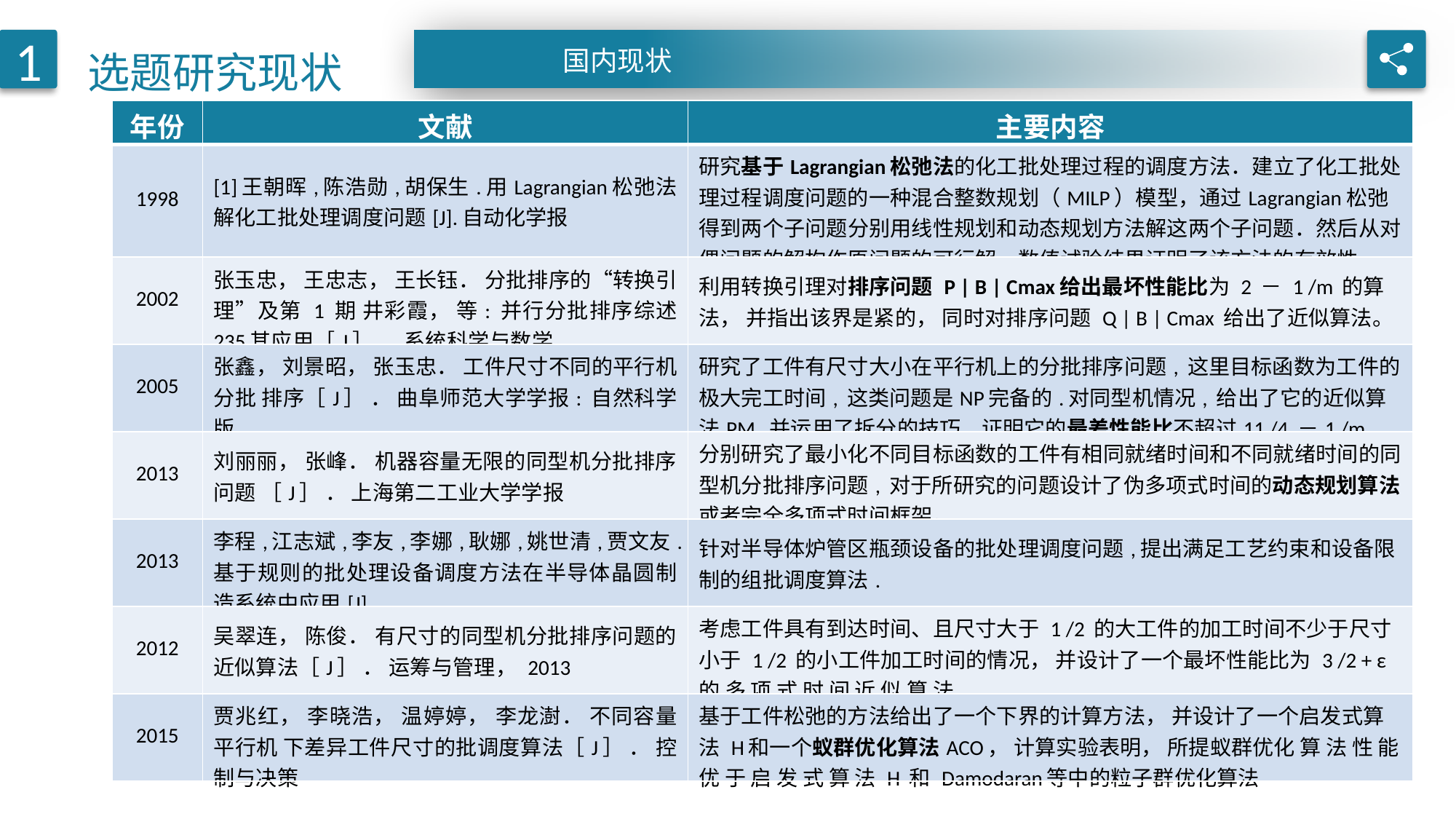

选题研究现状
1

国内现状

| 年份 | 文献 | 主要内容 |
| --- | --- | --- |
| 1998 | [1]王朝晖,陈浩勋,胡保生.用Lagrangian松弛法解化工批处理调度问题[J].自动化学报 | 研究基于Lagrangian松弛法的化工批处理过程的调度方法．建立了化工批处理过程调度问题的一种混合整数规划（MILP）模型，通过Lagrangian松弛得到两个子问题分别用线性规划和动态规划方法解这两个子问题．然后从对偶问题的解构作原问题的可行解．数值试验结果证明了该方法的有效性 |
| 2002 | 张玉忠， 王忠志， 王长钰． 分批排序的“转换引理”及第 1 期 井彩霞， 等: 并行分批排序综述 235其应用［J］ ． 系统科学与数学 | 利用转换引理对排序问题 P | B | Cmax给出最坏性能比为 2 － 1 /m 的算法， 并指出该界是紧的， 同时对排序问题 Q | B | Cmax 给出了近似算法。 |
| 2005 | 张鑫， 刘景昭， 张玉忠． 工件尺寸不同的平行机分批 排序［J］ ． 曲阜师范大学学报: 自然科学版 | 研究了工件有尺寸大小在平行机上的分批排序问题, 这里目标函数为工件的极大完工时间, 这类问题是NP完备的.对同型机情况, 给出了它的近似算法PM, 并运用了拆分的技巧, 证明它的最差性能比不超过11 /4 －1 /m |
| 2013 | 刘丽丽， 张峰． 机器容量无限的同型机分批排序问题 ［J］ ． 上海第二工业大学学报 | 分别研究了最小化不同目标函数的工件有相同就绪时间和不同就绪时间的同型机分批排序问题, 对于所研究的问题设计了伪多项式时间的动态规划算法或者完全多项式时间框架。 |
| 2013 | 李程,江志斌,李友,李娜,耿娜,姚世清,贾文友.基于规则的批处理设备调度方法在半导体晶圆制造系统中应用[J]. | 针对半导体炉管区瓶颈设备的批处理调度问题,提出满足工艺约束和设备限制的组批调度算法. |
| 2012 | 吴翠连， 陈俊． 有尺寸的同型机分批排序问题的近似算法［J］ ． 运筹与管理， 2013 | 考虑工件具有到达时间、且尺寸大于 1 /2 的大工件的加工时间不少于尺寸小于 1 /2 的小工件加工时间的情况， 并设计了一个最坏性能比为 3 /2 + ε 的 多 项 式 时 间 近 似 算 法 |
| 2015 | 贾兆红， 李晓浩， 温婷婷， 李龙澍． 不同容量平行机 下差异工件尺寸的批调度算法［J］ ． 控制与决策 | 基于工件松弛的方法给出了一个下界的计算方法， 并设计了一个启发式算法 H和一个蚁群优化算法ACO， 计算实验表明， 所提蚁群优化 算 法 性 能 优 于 启 发 式 算 法 H 和 Damodaran等中的粒子群优化算法 |